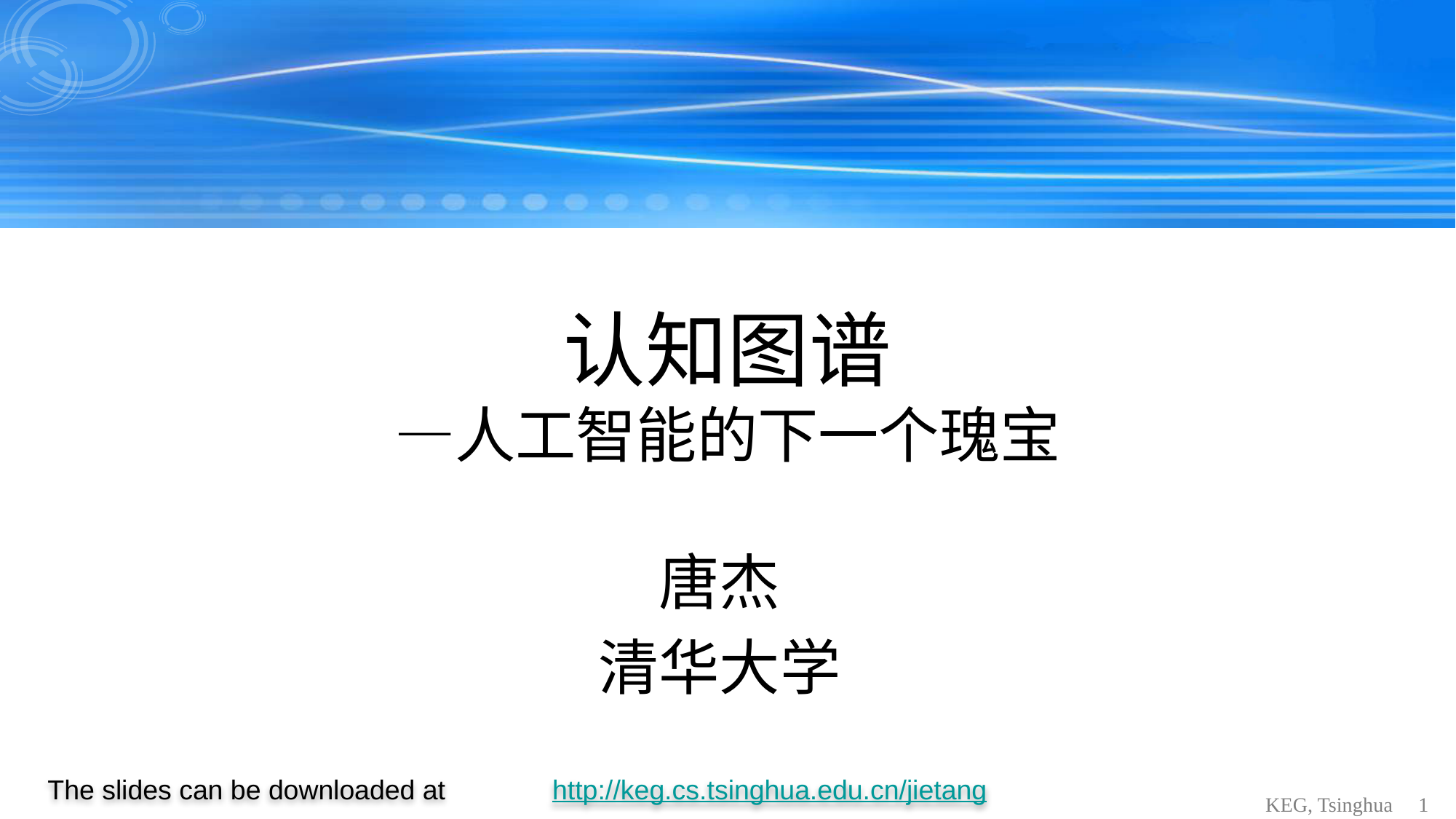

# 认知图谱 —人工智能的下一个瑰宝
唐杰
清华大学
The slides can be downloaded at              http://keg.cs.tsinghua.edu.cn/jietang